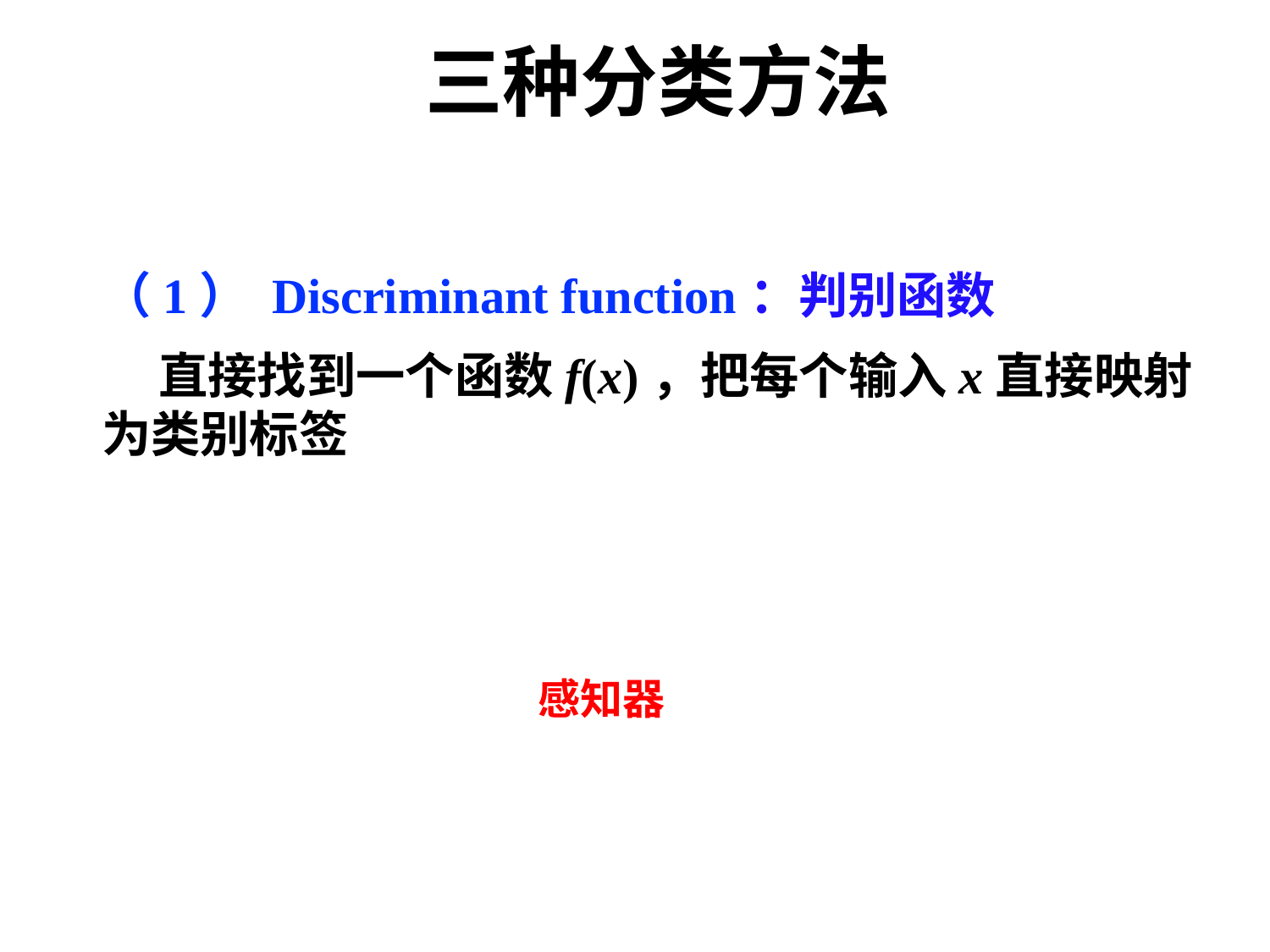

# 三种分类方法

（1） Discriminant function：判别函数
    直接找到⼀个函数f(x)，把每个输⼊x直接映射为类别标签

感知器
5